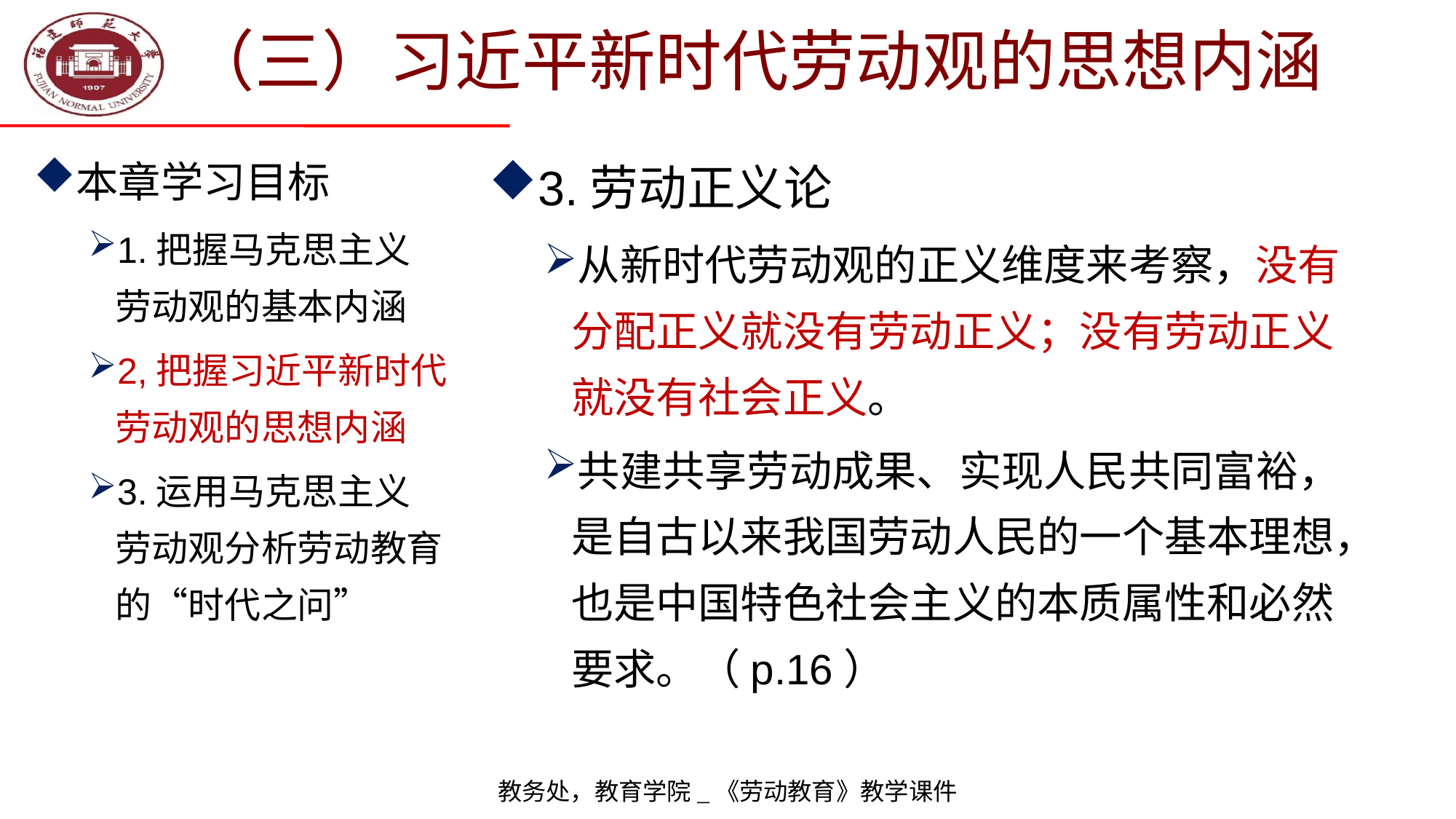

# （三）习近平新时代劳动观的思想内涵
本章学习目标
1.把握马克思主义
劳动观的基本内涵
2,把握习近平新时代劳动观的思想内涵
3.运用马克思主义
劳动观分析劳动教育的“时代之问”
3.劳动正义论
从新时代劳动观的正义维度来考察，没有
分配正义就没有劳动正义；没有劳动正义
就没有社会正义。
共建共享劳动成果、实现人民共同富裕，
是自古以来我国劳动人民的一个基本理想，也是中国特色社会主义的本质属性和必然
要求。（p.16）